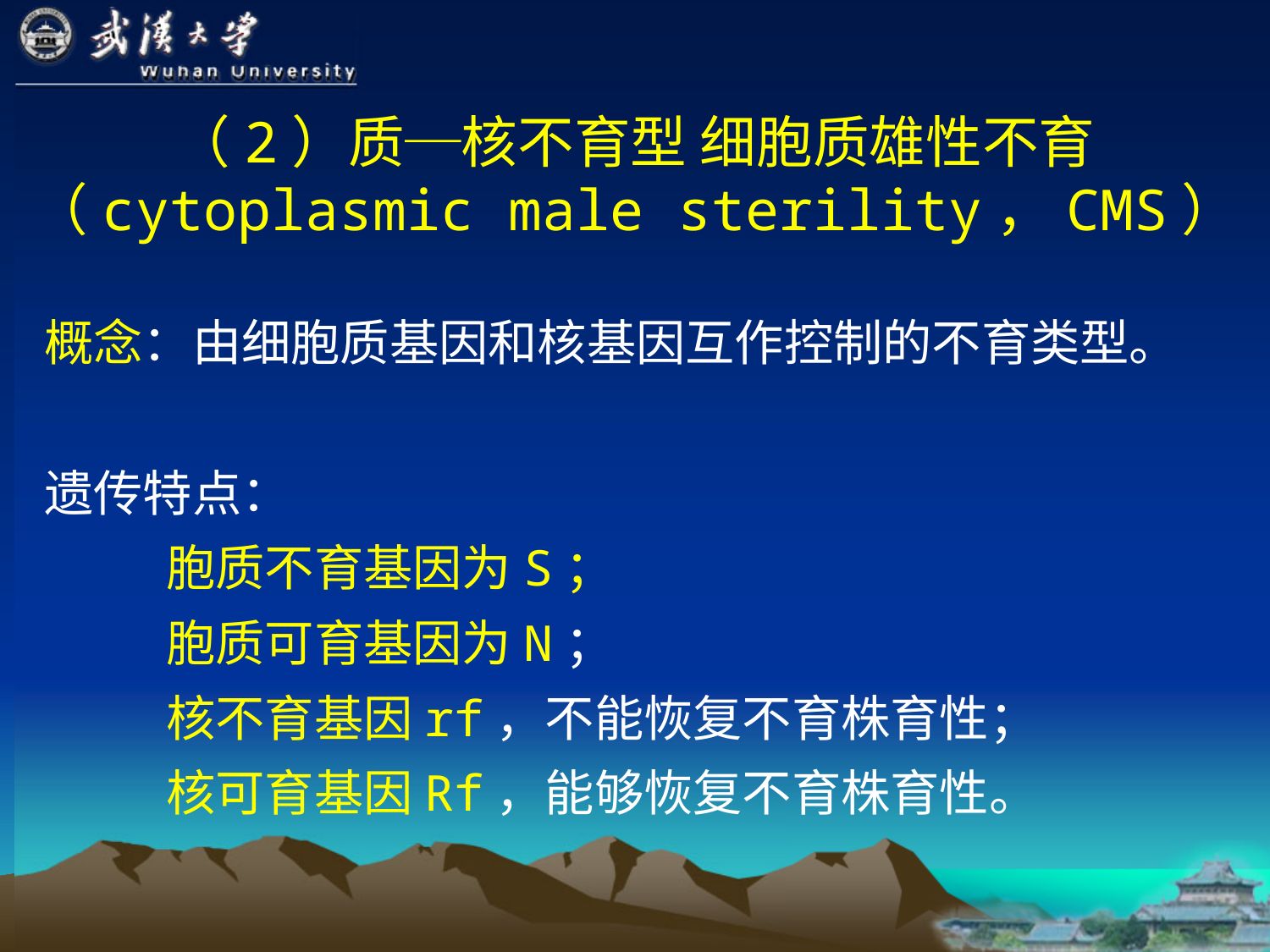

# （2）质─核不育型 细胞质雄性不育 （cytoplasmic male sterility，CMS）

概念：由细胞质基因和核基因互作控制的不育类型。

遗传特点：
          胞质不育基因为S；
          胞质可育基因为N；
          核不育基因rf，不能恢复不育株育性；
          核可育基因Rf，能够恢复不育株育性。